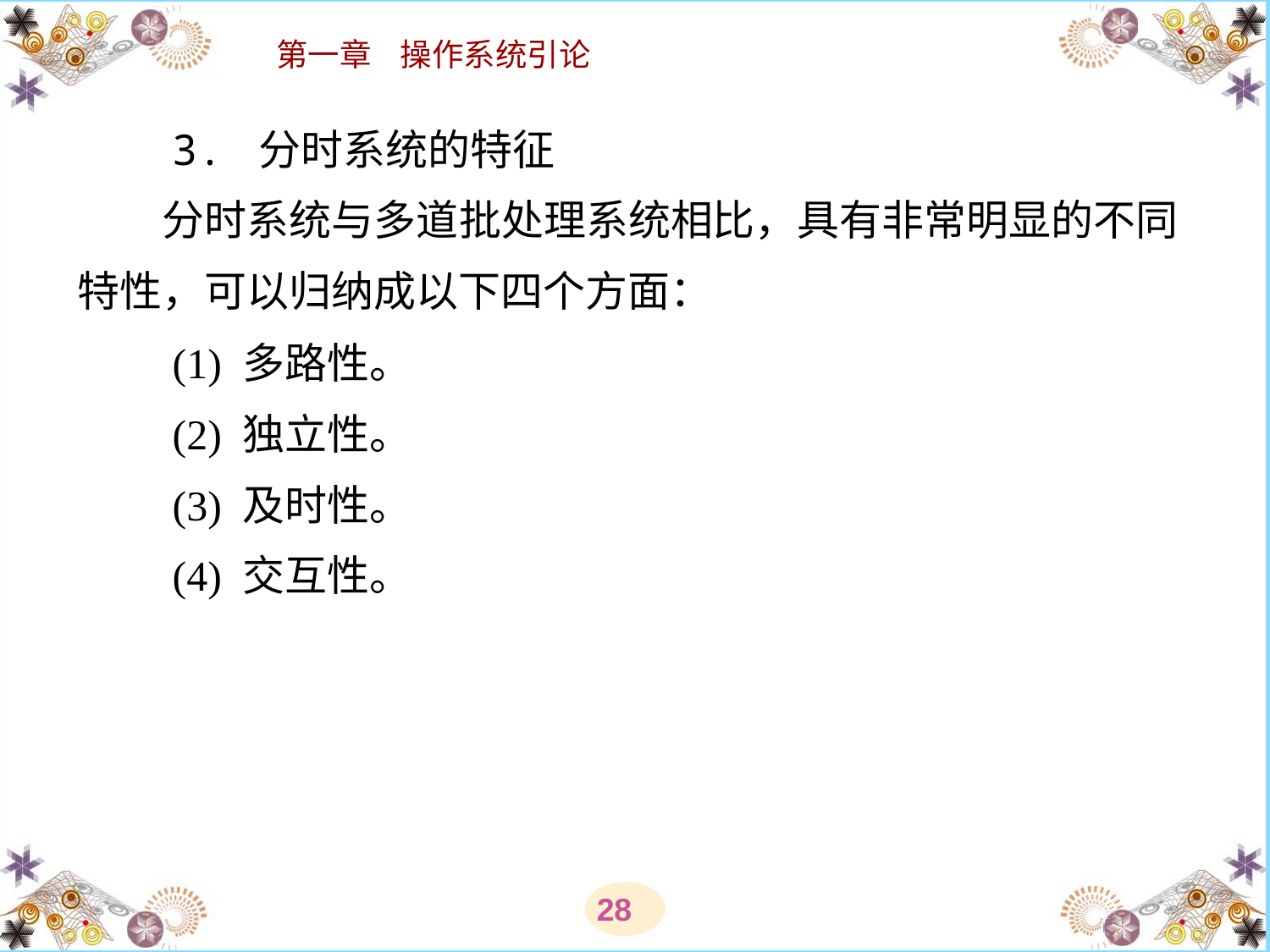

# 3. 分时系统的特征 　　分时系统与多道批处理系统相比，具有非常明显的不同特性，可以归纳成以下四个方面： 　　(1) 多路性。 　　(2) 独立性。 　　(3) 及时性。 　　(4) 交互性。